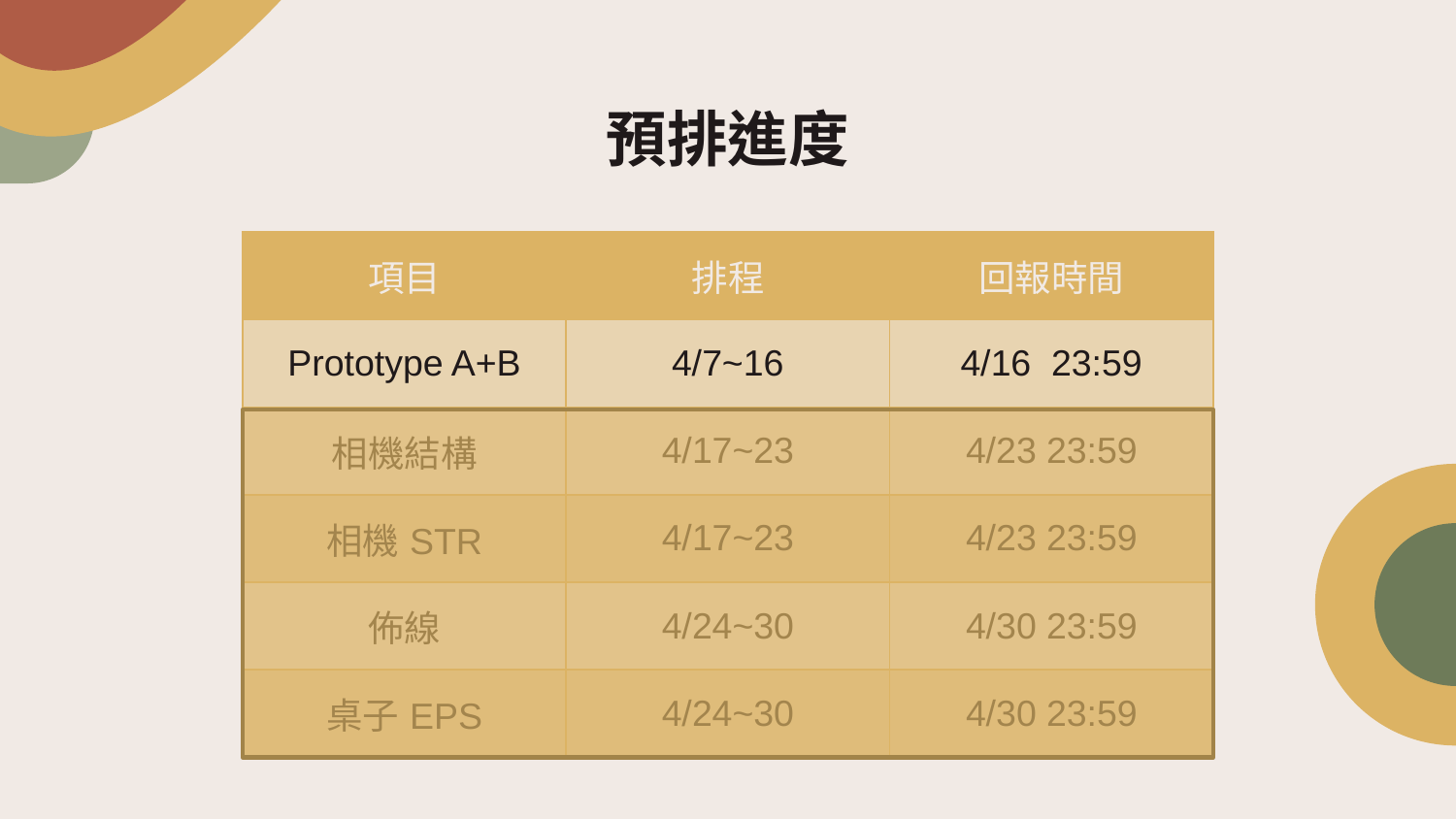

# 預排進度
| 項目 | 排程 | 回報時間 |
| --- | --- | --- |
| Prototype A+B | 4/7~16 | 4/16 23:59 |
| 相機結構 | 4/17~23 | 4/23 23:59 |
| 相機STR | 4/17~23 | 4/23 23:59 |
| 佈線 | 4/24~30 | 4/30 23:59 |
| 桌子EPS | 4/24~30 | 4/30 23:59 |